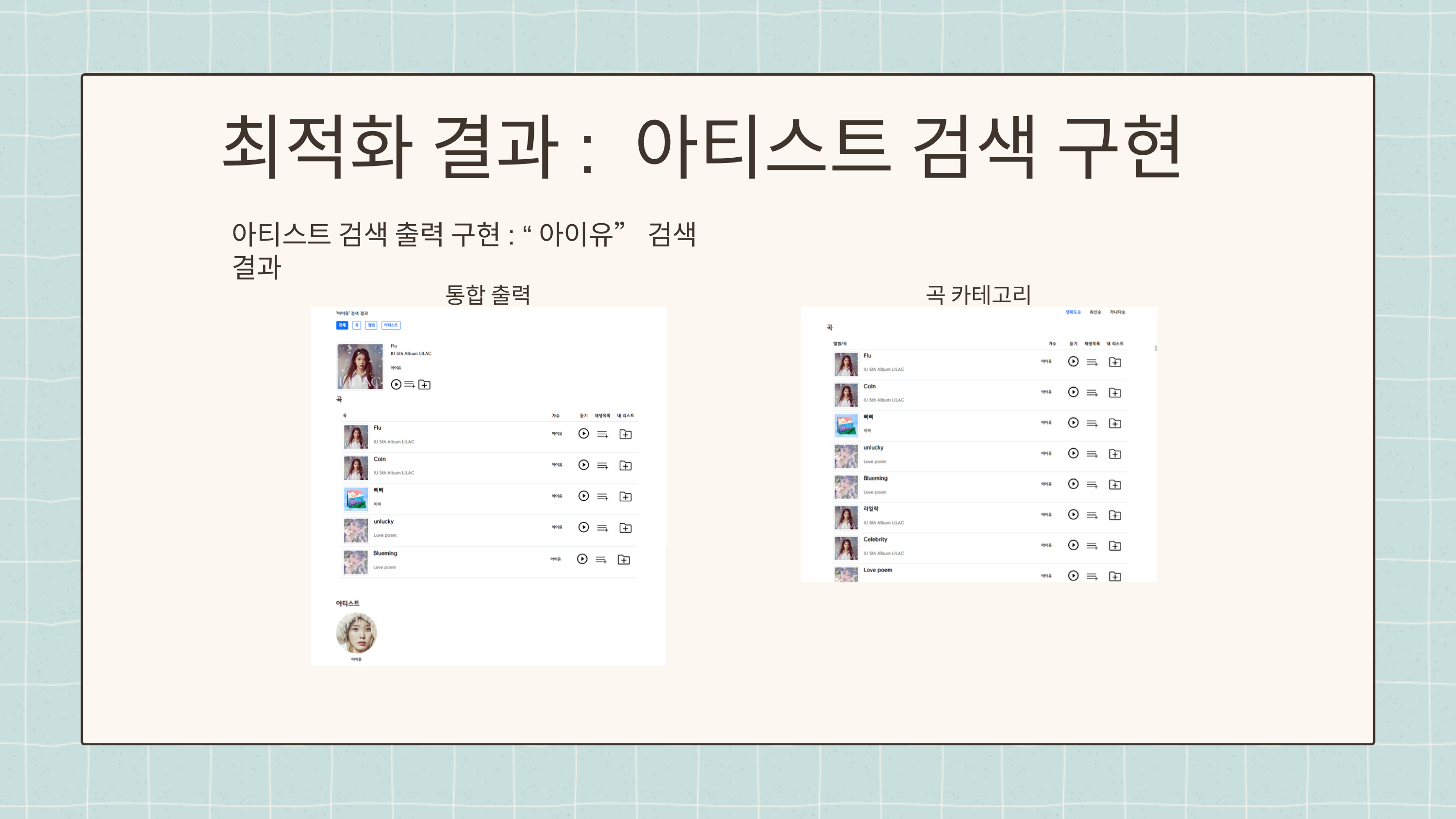

최적화 결과: 아티스트 검색 구현
아티스트 검색 출력 구현: “아이유” 검색 결과
통합 출력
곡 카테고리